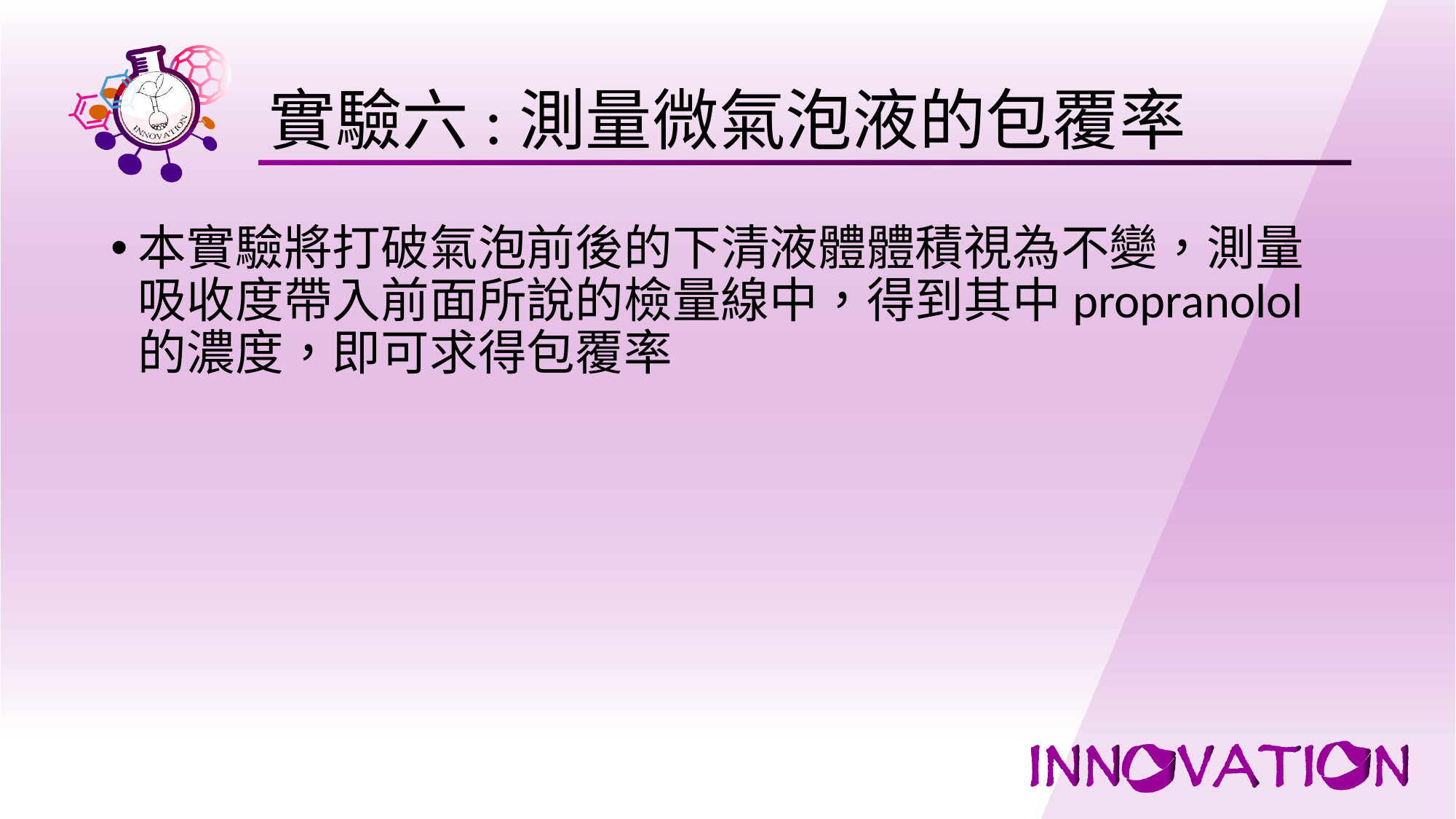

# 實驗六:測量微氣泡液的包覆率
本實驗將打破氣泡前後的下清液體體積視為不變，測量吸收度帶入前面所說的檢量線中，得到其中propranolol的濃度，即可求得包覆率